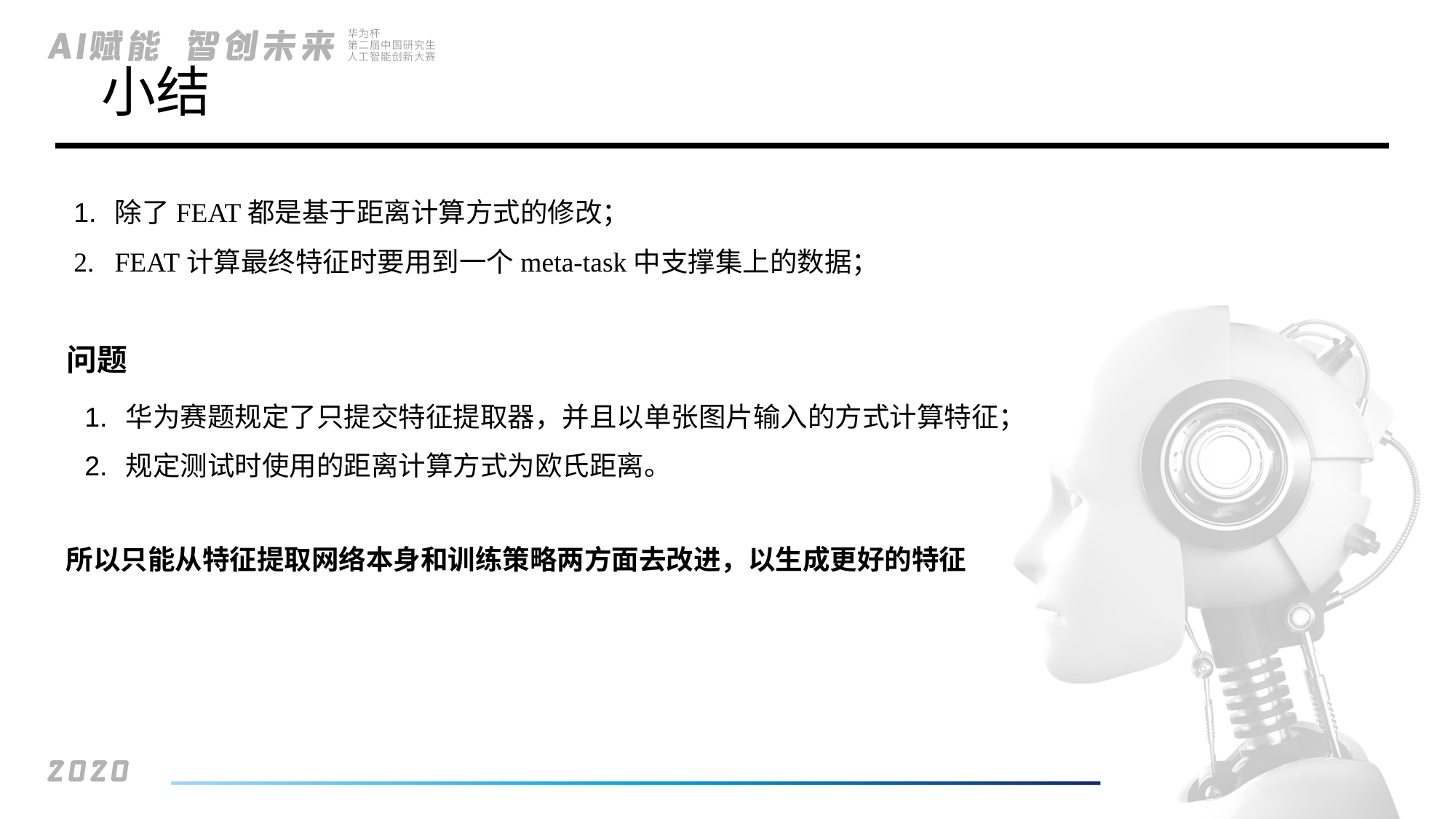

# 小结
除了FEAT都是基于距离计算方式的修改；
FEAT计算最终特征时要用到一个meta-task中支撑集上的数据；
问题
华为赛题规定了只提交特征提取器，并且以单张图片输入的方式计算特征；
规定测试时使用的距离计算方式为欧氏距离。
所以只能从特征提取网络本身和训练策略两方面去改进，以生成更好的特征